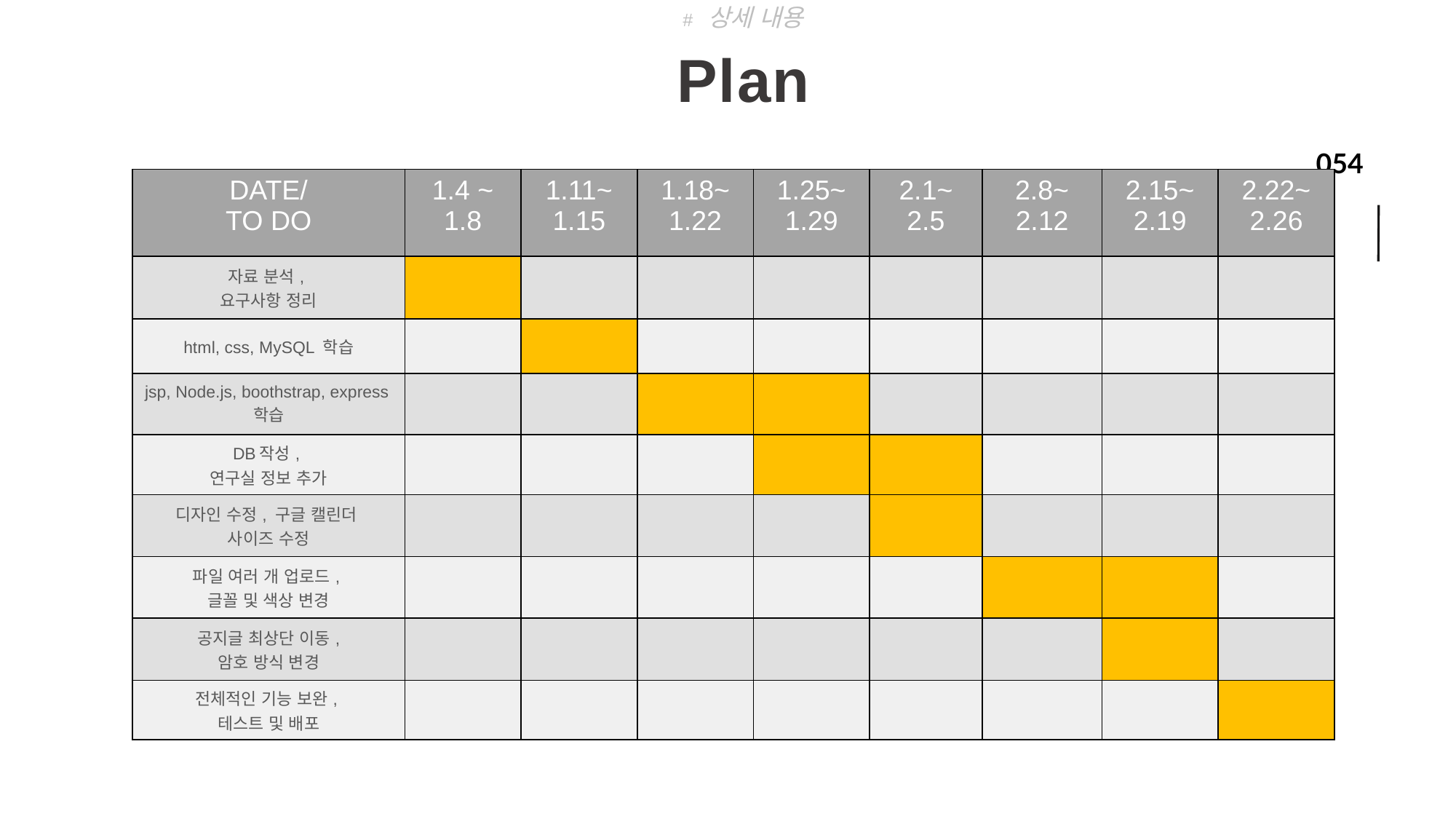

# 상세 내용
Plan
| DATE/ TO DO | 1.4 ~ 1.8 | 1.11~ 1.15 | 1.18~ 1.22 | 1.25~ 1.29 | 2.1~ 2.5 | 2.8~ 2.12 | 2.15~ 2.19 | 2.22~ 2.26 |
| --- | --- | --- | --- | --- | --- | --- | --- | --- |
| 자료 분석, 요구사항 정리 |  |  |  |  |  |  |  |  |
| html, css, MySQL 학습 |  |  |  |  |  |  |  |  |
| jsp, Node.js, boothstrap, express학습 |  |  |  |  |  |  |  |  |
| DB작성, 연구실 정보 추가 |  |  |  |  |  |  |  |  |
| 디자인 수정, 구글 캘린더 사이즈 수정 |  |  |  |  |  |  |  |  |
| 파일 여러 개 업로드, 글꼴 및 색상 변경 |  |  |  |  |  |  |  |  |
| 공지글 최상단 이동, 암호 방식 변경 |  |  |  |  |  |  |  |  |
| 전체적인 기능 보완, 테스트 및 배포 |  |  |  |  |  |  |  |  |